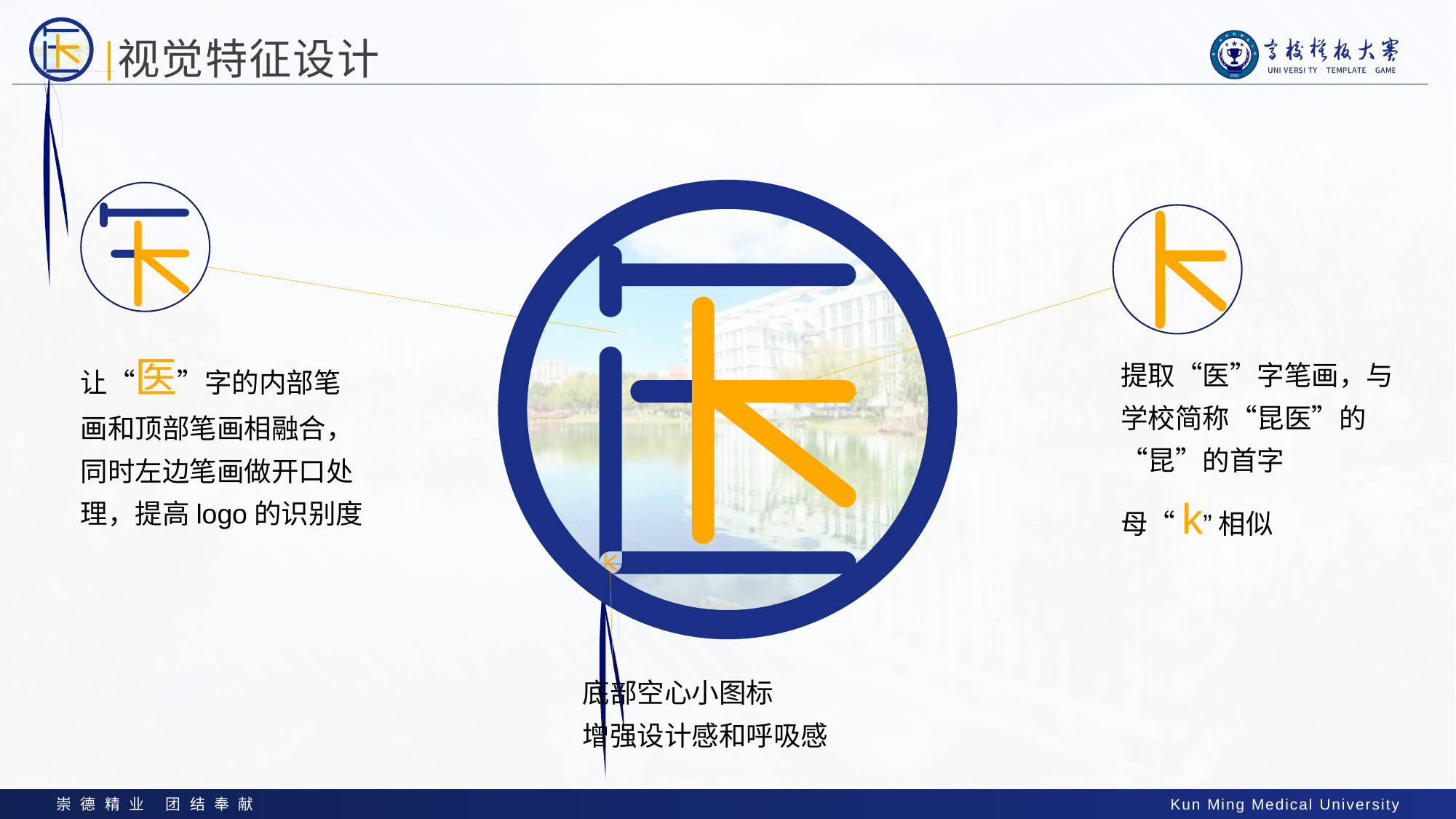

# 视觉特征设计

让“医”字的内部笔画和顶部笔画相融合，同时左边笔画做开口处理，提高logo的识别度

提取“医”字笔画，与学校简称“昆医”的“昆”的首字母“k”相似

底部空心小图标
增强设计感和呼吸感